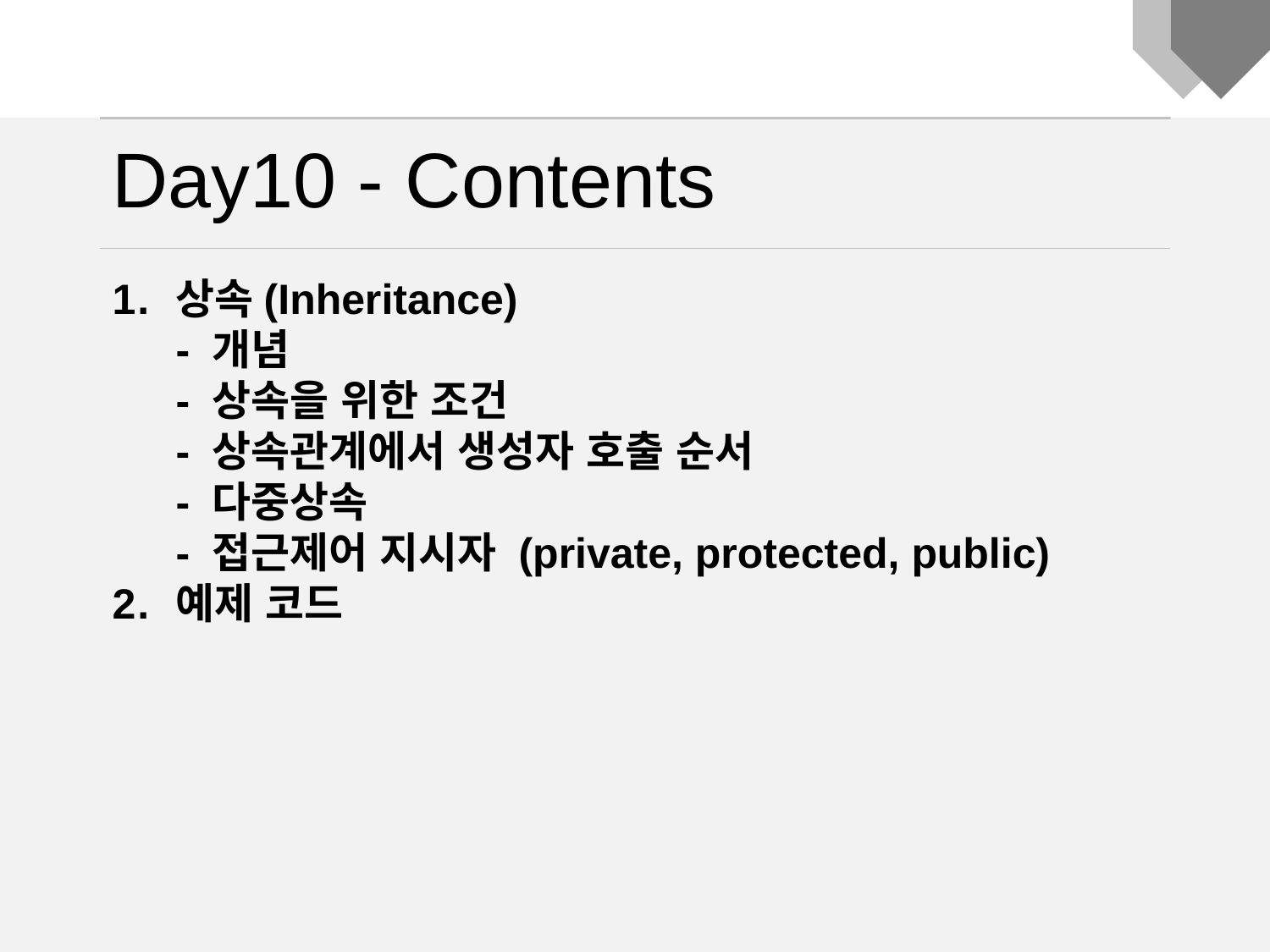

Day10 - Contents
상속(Inheritance)
- 개념
- 상속을 위한 조건
- 상속관계에서 생성자 호출 순서
- 다중상속
- 접근제어 지시자 (private, protected, public)
예제 코드